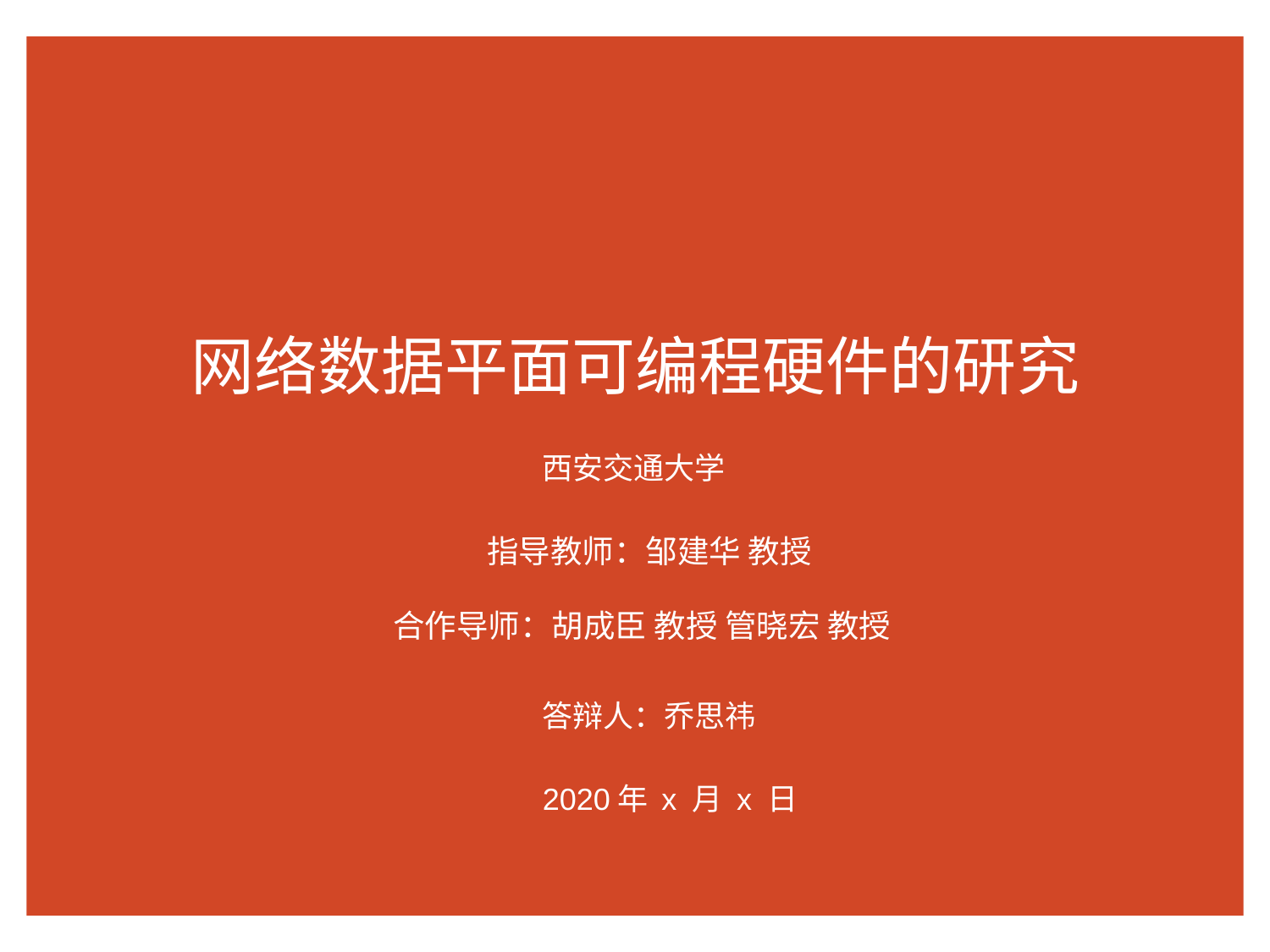

# 网络数据平面可编程硬件的研究
西安交通大学

答辩人：乔思祎
2020年 x 月 x 日
指导教师：邹建华 教授
合作导师：胡成臣 教授 管晓宏 教授